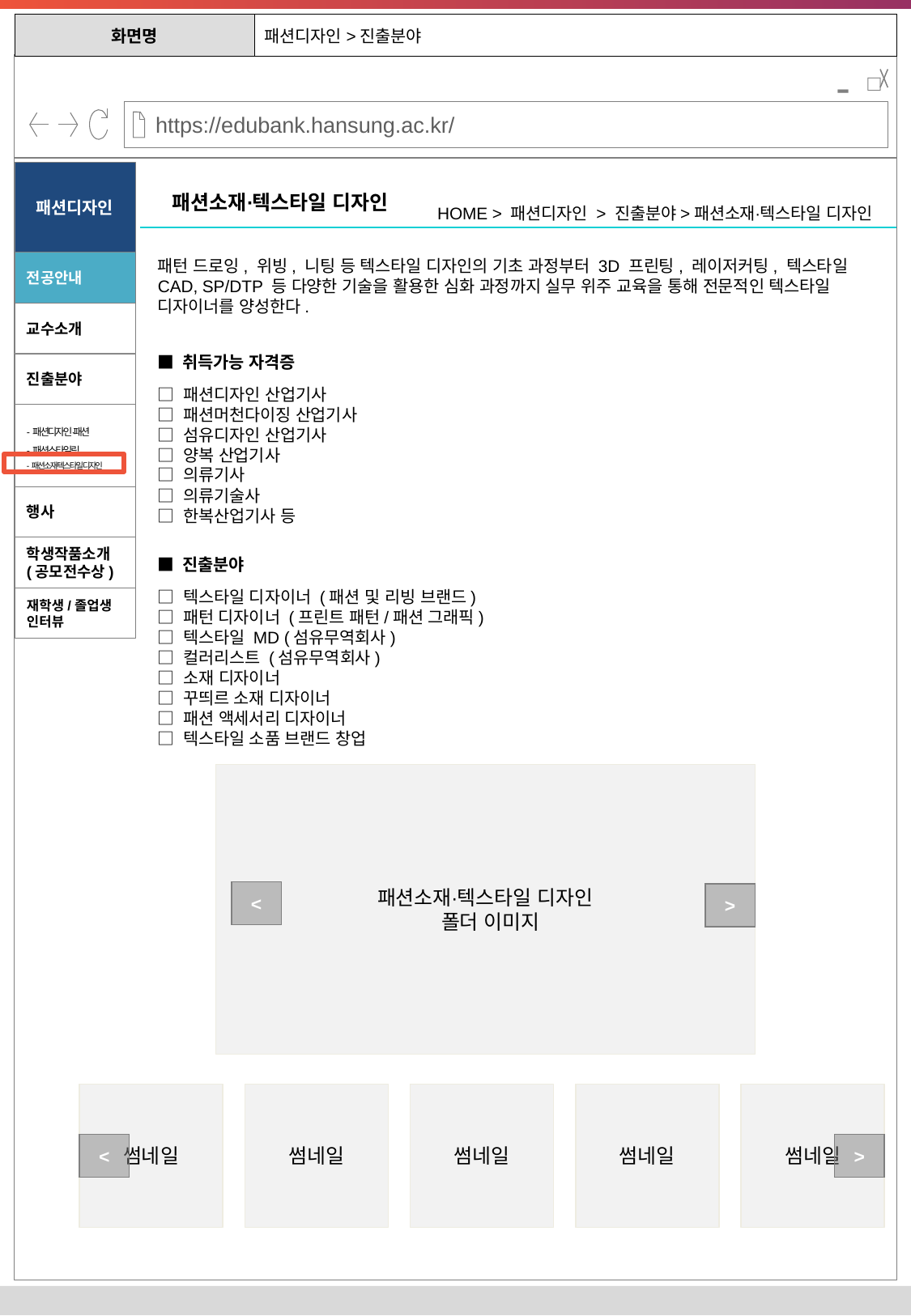

| 화면명 | 패션디자인>진출분야 |
| --- | --- |
-
패션디자인
패션소재∙텍스타일 디자인
HOME > 패션디자인 > 진출분야>패션소재∙텍스타일 디자인
패턴 드로잉, 위빙, 니팅 등 텍스타일 디자인의 기초 과정부터 3D 프린팅, 레이저커팅, 텍스타일 CAD, SP/DTP 등 다양한 기술을 활용한 심화 과정까지 실무 위주 교육을 통해 전문적인 텍스타일 디자이너를 양성한다.
전공안내
교수소개
■ 취득가능 자격증
진출분야
□ 패션디자인 산업기사
□ 패션머천다이징 산업기사
□ 섬유디자인 산업기사
□ 양복 산업기사
□ 의류기사
□ 의류기술사
□ 한복산업기사 등
-패션디자인 ∙패션
-패션스타일링
-패션소재∙텍스타일 디자인

행사
학생작품소개(공모전수상)
■ 진출분야
□ 텍스타일 디자이너 (패션 및 리빙 브랜드)
□ 패턴 디자이너 (프린트 패턴/패션 그래픽)
□ 텍스타일 MD (섬유무역회사)
□ 컬러리스트 (섬유무역회사)
□ 소재 디자이너
□ 꾸띄르 소재 디자이너
□ 패션 액세서리 디자이너
□ 텍스타일 소품 브랜드 창업
재학생/졸업생 인터뷰
패션소재∙텍스타일 디자인
 폴더 이미지
<
>
썸네일
썸네일
썸네일
썸네일
썸네일
<
>